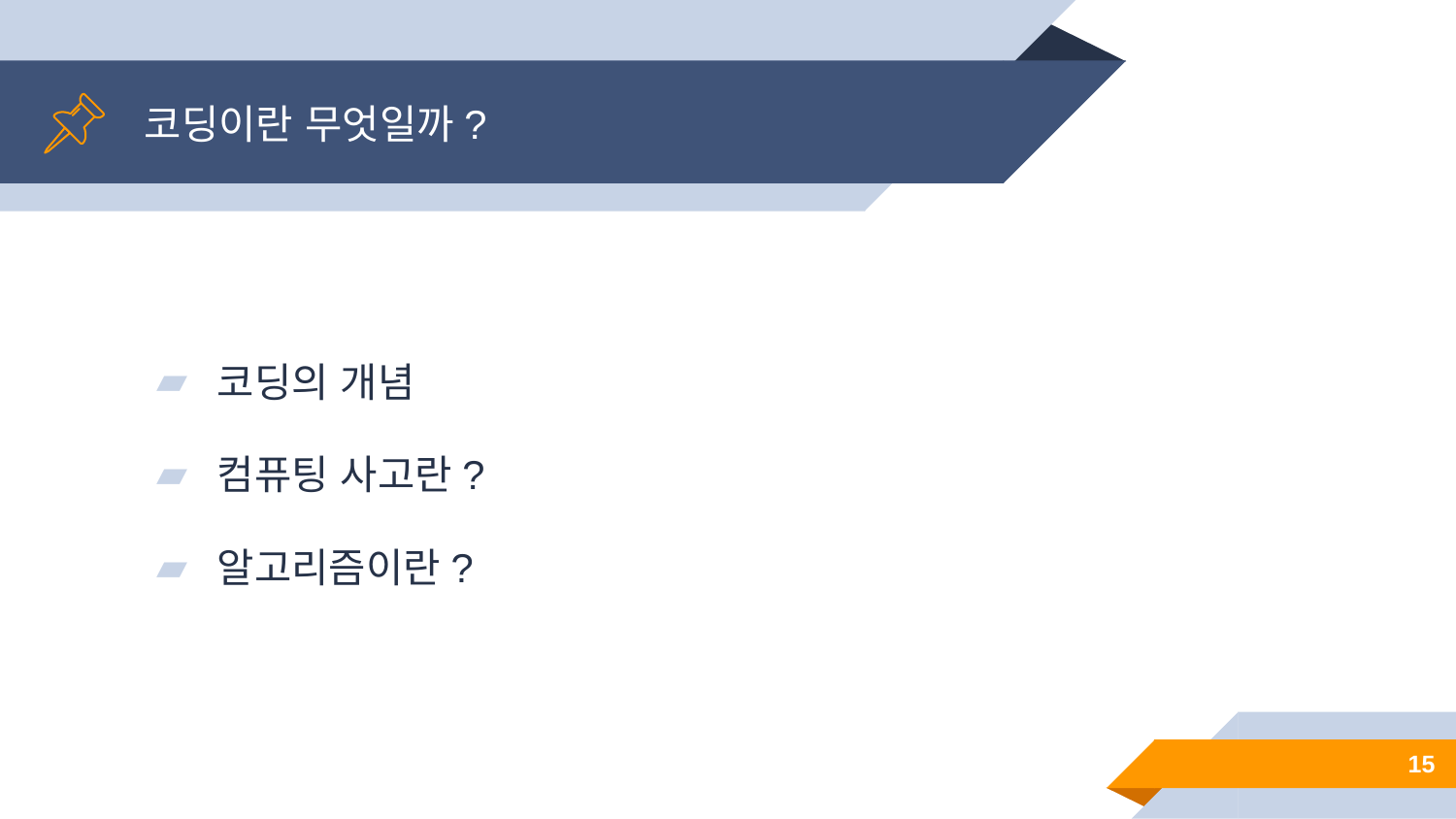

# 코딩이란 무엇일까?

코딩의 개념
컴퓨팅 사고란?
알고리즘이란?
15